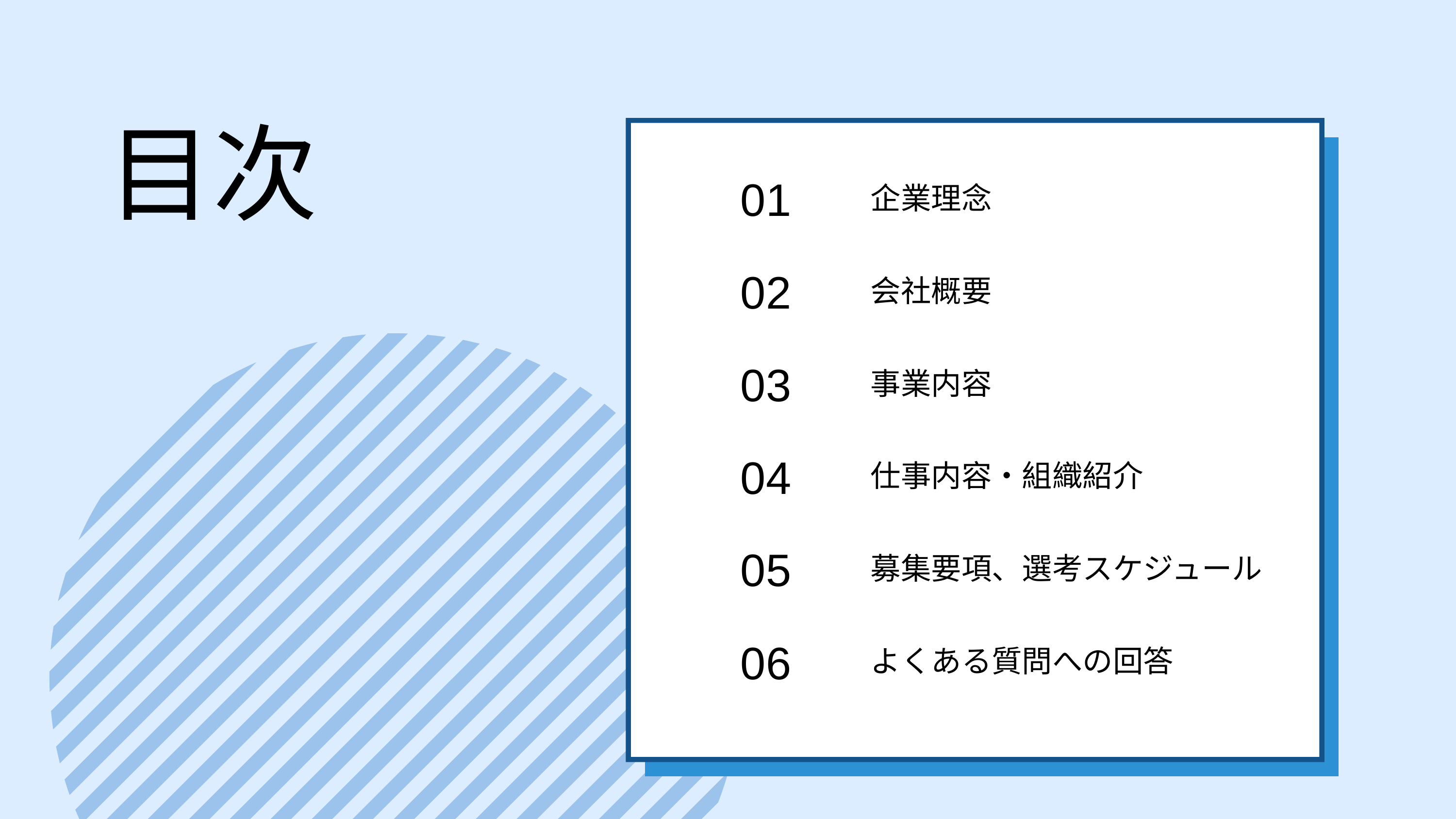

目次

01
02
03
04
05
06
企業理念
会社概要
事業内容
仕事内容・組織紹介
募集要項、選考スケジュール
よくある質問への回答